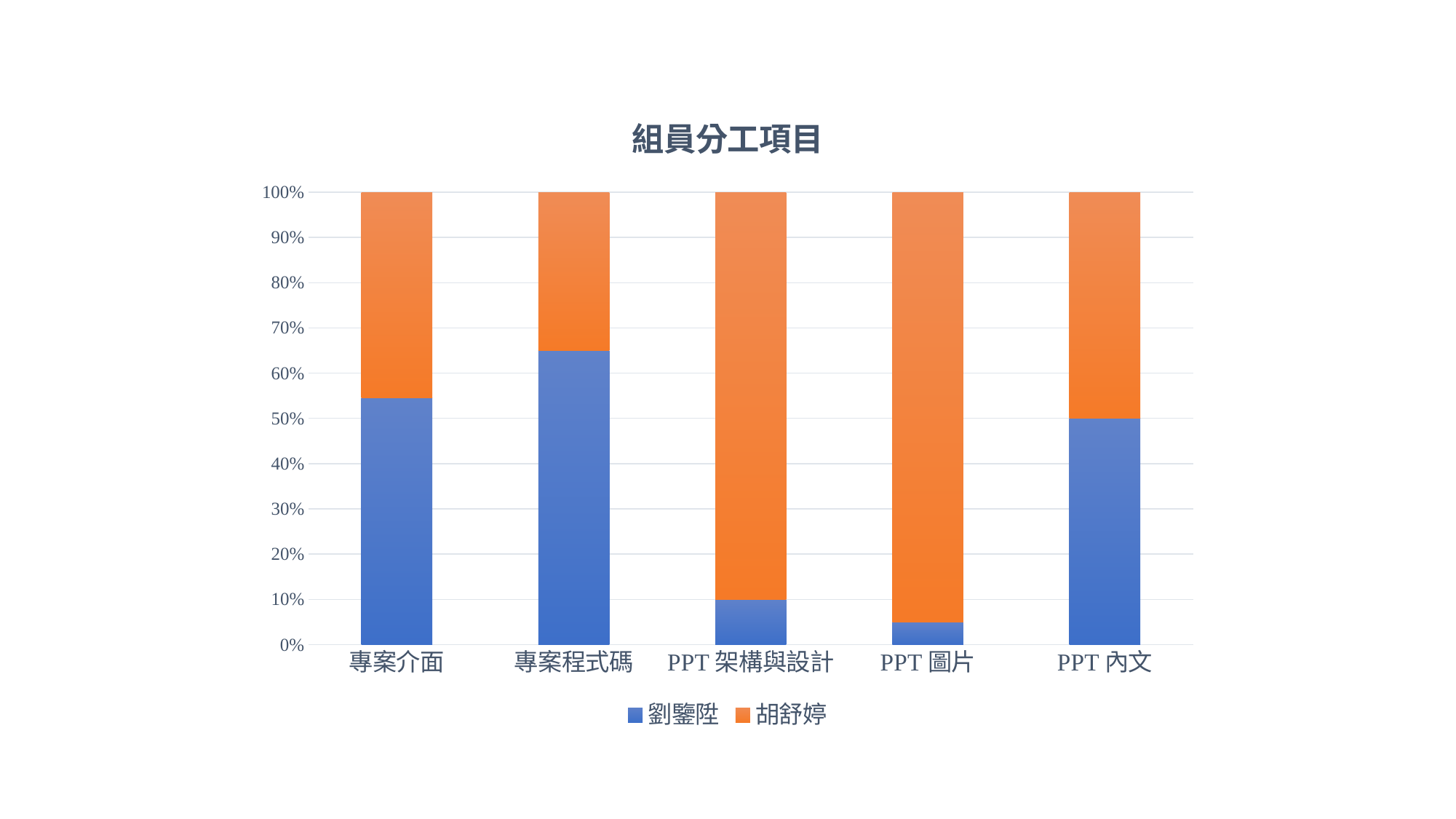

### Chart: 組員分工項目

| Category | 劉鑒陞 | 胡舒婷 |
|---|---|---|
| 專案介面 | 60.0 | 50.0 |
| 專案程式碼 | 65.0 | 35.0 |
| PPT架構與設計 | 10.0 | 90.0 |
| PPT圖片 | 5.0 | 95.0 |
| PPT內文 | 50.0 | 50.0 |